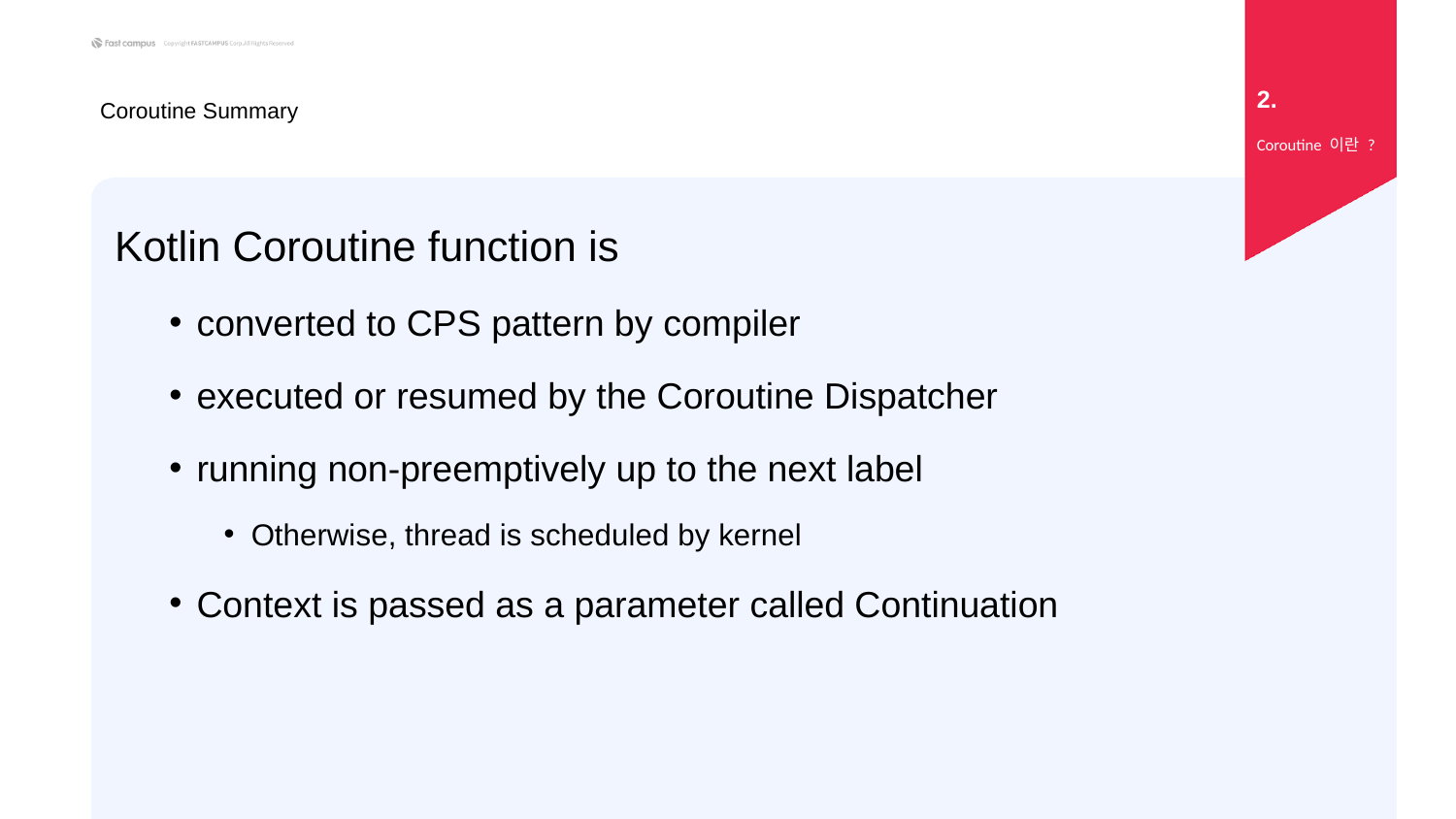

2.
# Coroutine Summary
Coroutine 이란 ?
Kotlin Coroutine function is
converted to CPS pattern by compiler
executed or resumed by the Coroutine Dispatcher
running non-preemptively up to the next label
Otherwise, thread is scheduled by kernel
Context is passed as a parameter called Continuation